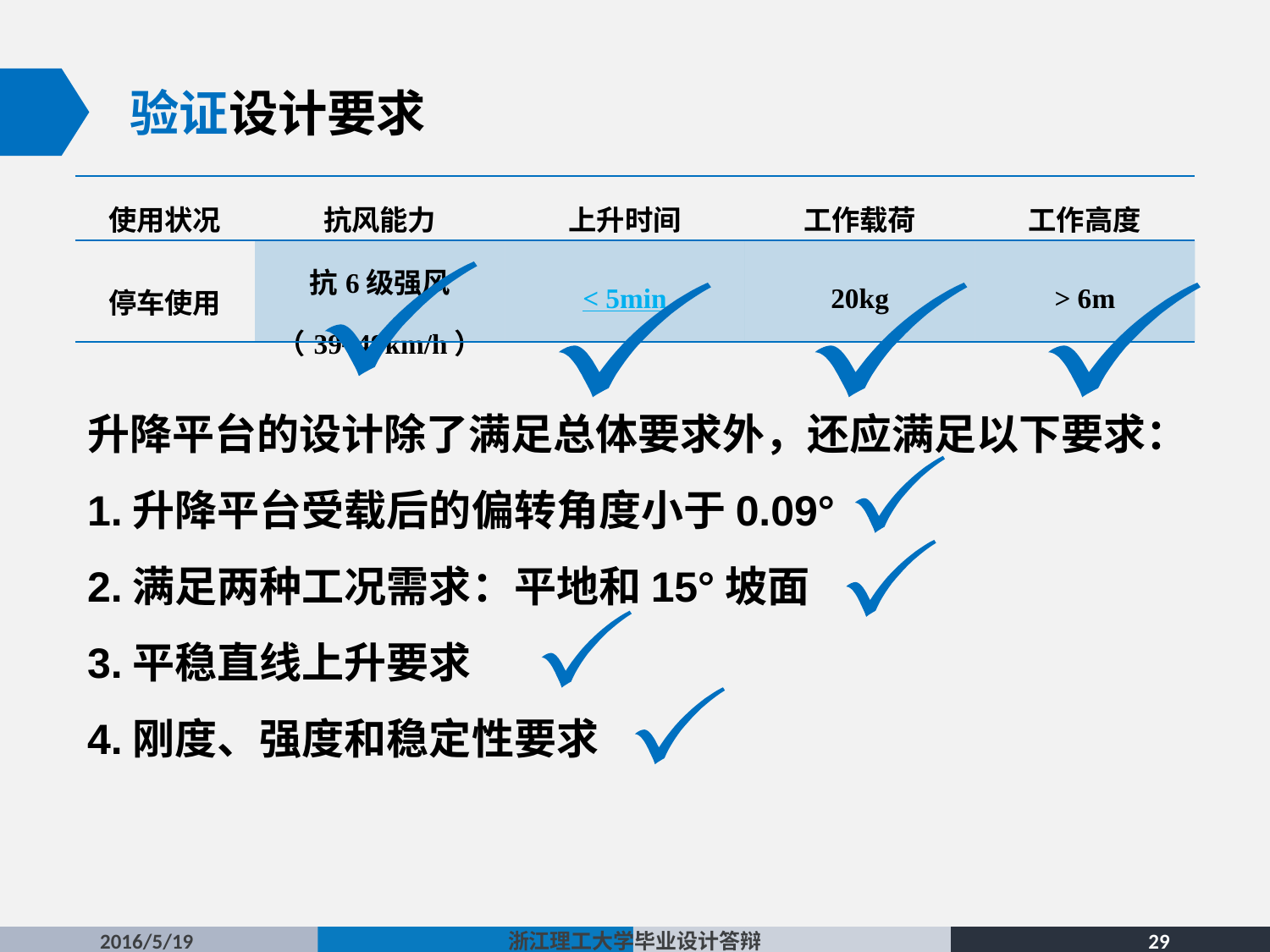

验证设计要求

| 使用状况 | 抗风能力 | 上升时间 | 工作载荷 | 工作高度 |
| --- | --- | --- | --- | --- |
| 停车使用 | 抗6级强风 （39~49km/h） | < 5min | 20kg | > 6m |

升降平台的设计除了满足总体要求外，还应满足以下要求：
1.升降平台受载后的偏转角度小于0.09°
2.满足两种工况需求：平地和15°坡面
3.平稳直线上升要求
4.刚度、强度和稳定性要求

2016/5/19
浙江理工大学毕业设计答辩
29